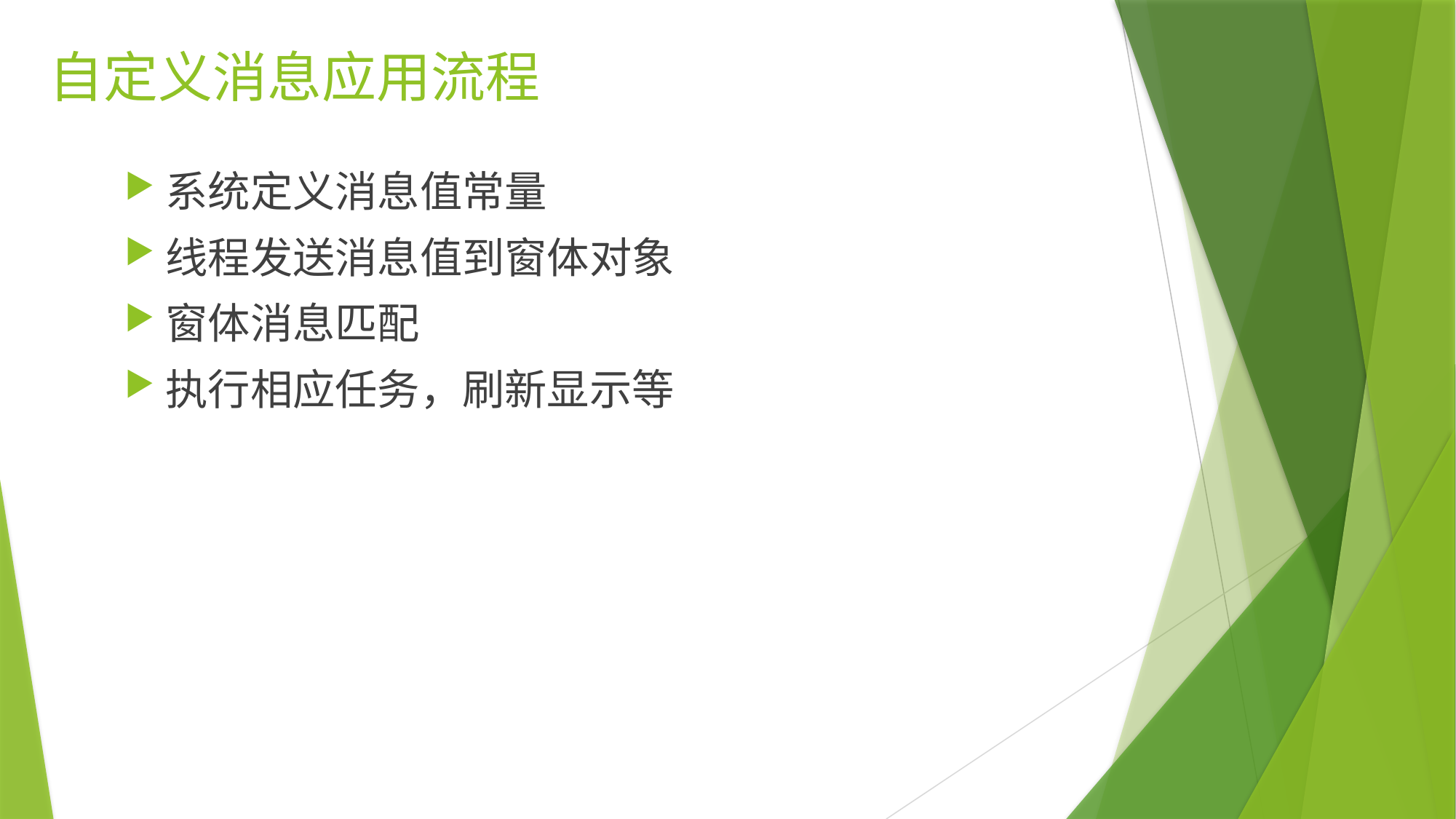

# 自定义消息应用流程
系统定义消息值常量
线程发送消息值到窗体对象
窗体消息匹配
执行相应任务，刷新显示等